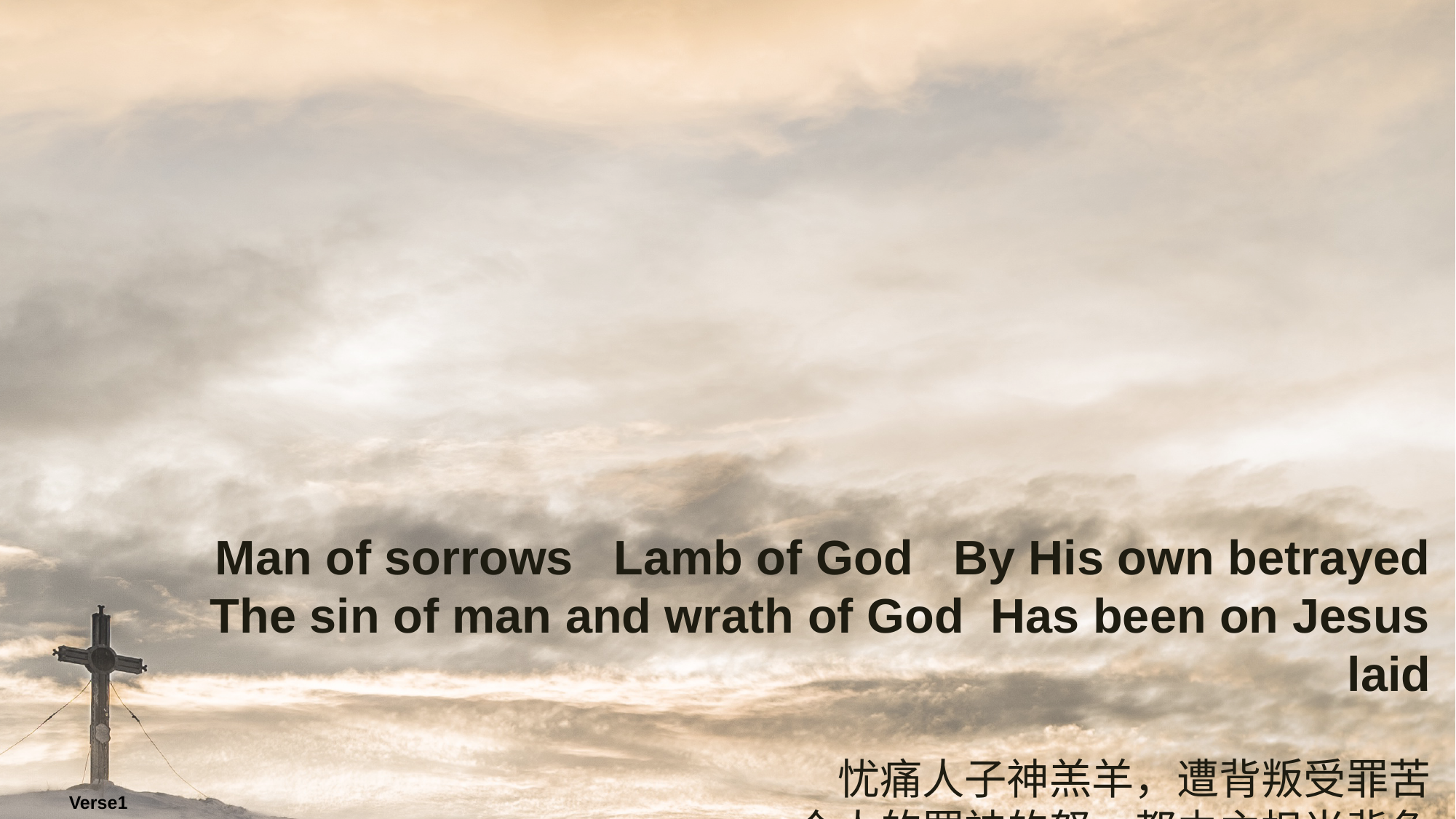

Man of sorrows   Lamb of God   By His own betrayed
The sin of man and wrath of God  Has been on Jesus laid

忧痛人子神羔羊，遭背叛受罪苦
众人的罪神的怒，都由主担当背负

Verse1